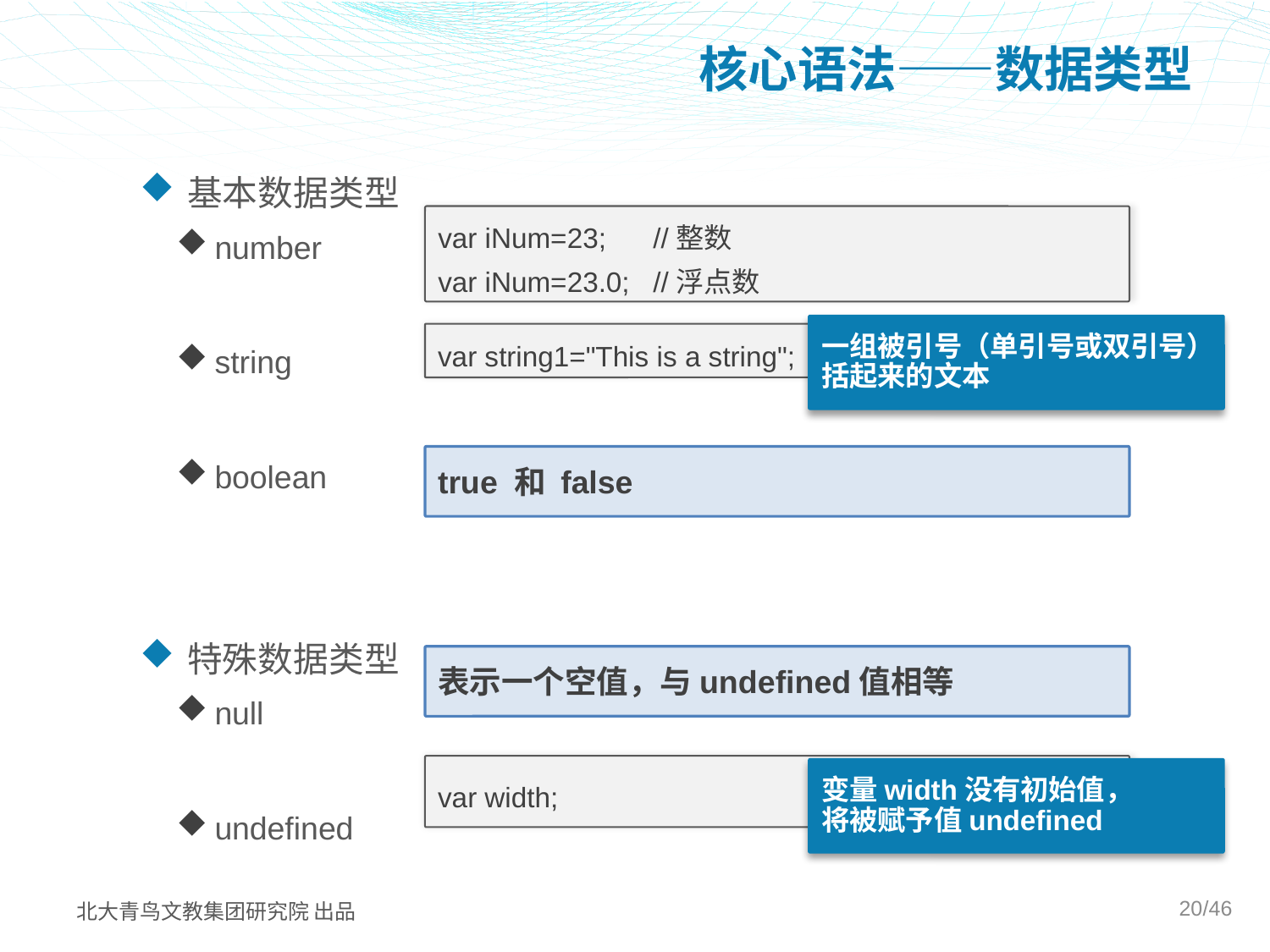

# 核心语法——数据类型
基本数据类型
number

string

boolean

特殊数据类型
null

undefined

var iNum=23;      //整数
var iNum=23.0;   //浮点数
一组被引号（单引号或双引号）
括起来的文本
var string1="This is a string";
true 和 false
表示一个空值，与undefined值相等
var width;
变量width没有初始值，
将被赋予值undefined
20/46